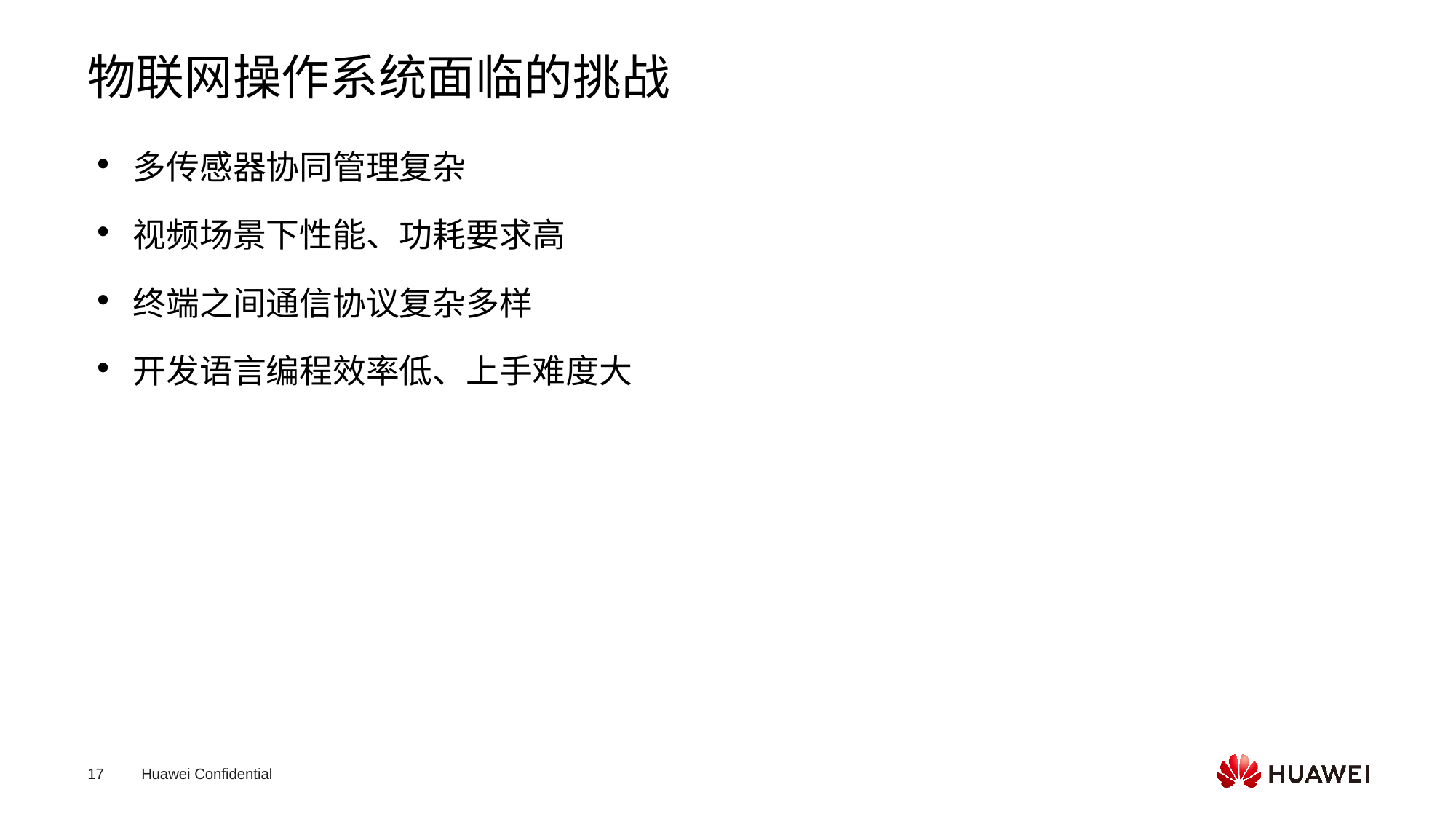

# 物联网操作系统面临的挑战
多传感器协同管理复杂
视频场景下性能、功耗要求高
终端之间通信协议复杂多样
开发语言编程效率低、上手难度大